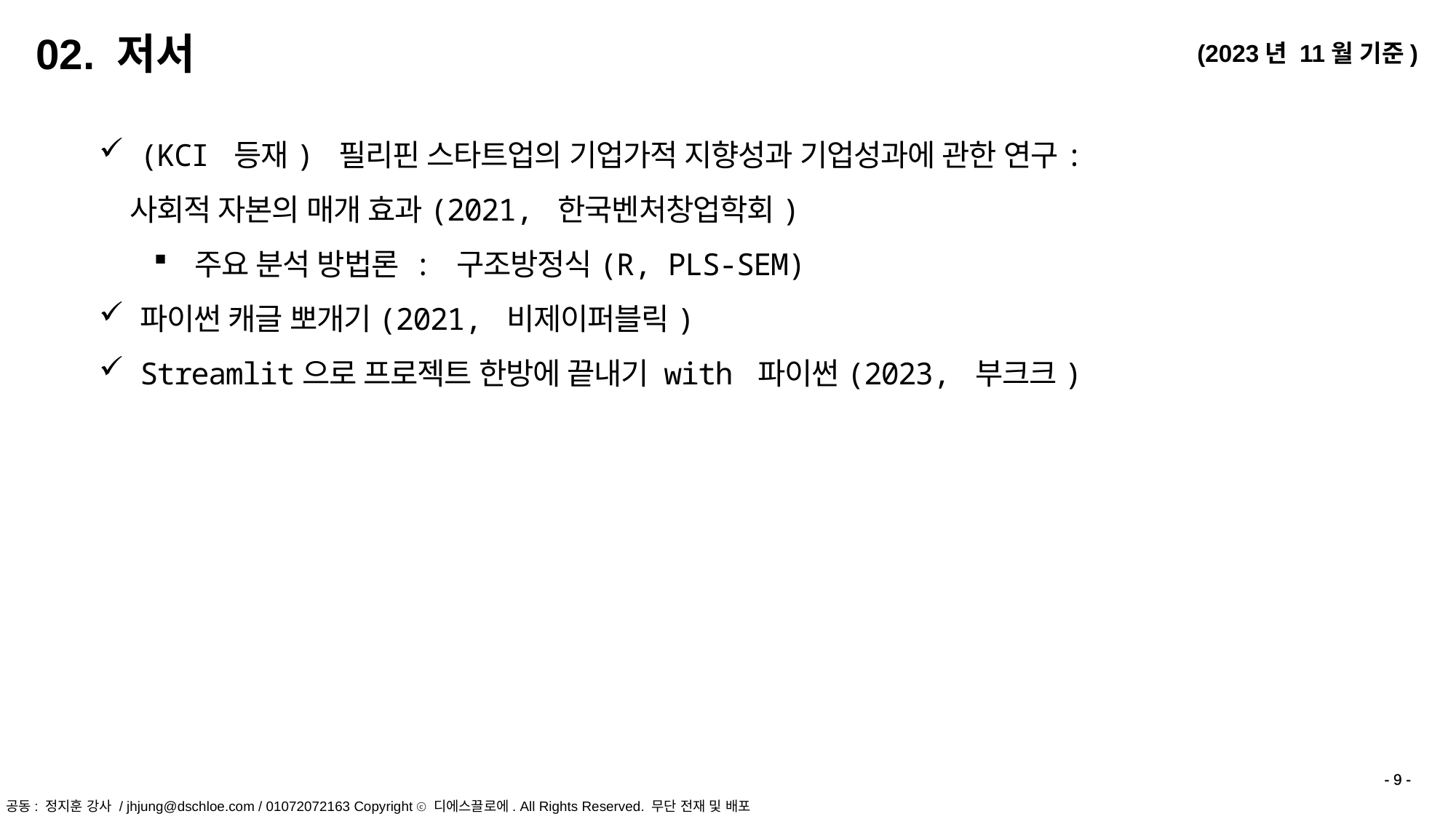

02. 저서
(KCI 등재) 필리핀 스타트업의 기업가적 지향성과 기업성과에 관한 연구:
   사회적 자본의 매개 효과(2021, 한국벤처창업학회)
주요 분석 방법론 : 구조방정식(R, PLS-SEM)
파이썬 캐글 뽀개기(2021, 비제이퍼블릭)
Streamlit으로 프로젝트 한방에 끝내기 with 파이썬(2023, 부크크)
- 9 -